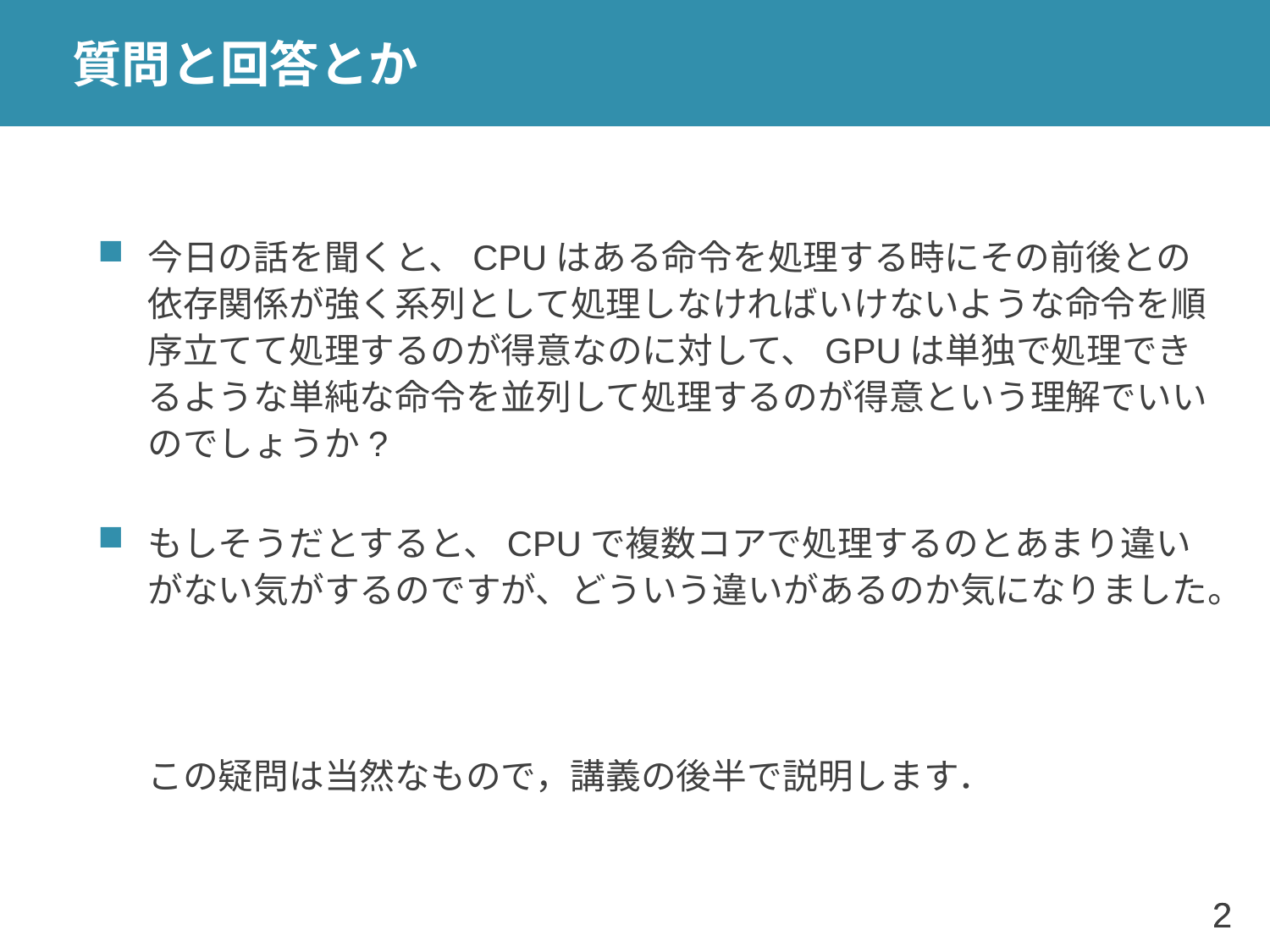

# 質問と回答とか
今日の話を聞くと、CPUはある命令を処理する時にその前後との依存関係が強く系列として処理しなければいけないような命令を順序立てて処理するのが得意なのに対して、GPUは単独で処理できるような単純な命令を並列して処理するのが得意という理解でいいのでしょうか?
もしそうだとすると、CPUで複数コアで処理するのとあまり違いがない気がするのですが、どういう違いがあるのか気になりました。
この疑問は当然なもので，講義の後半で説明します．